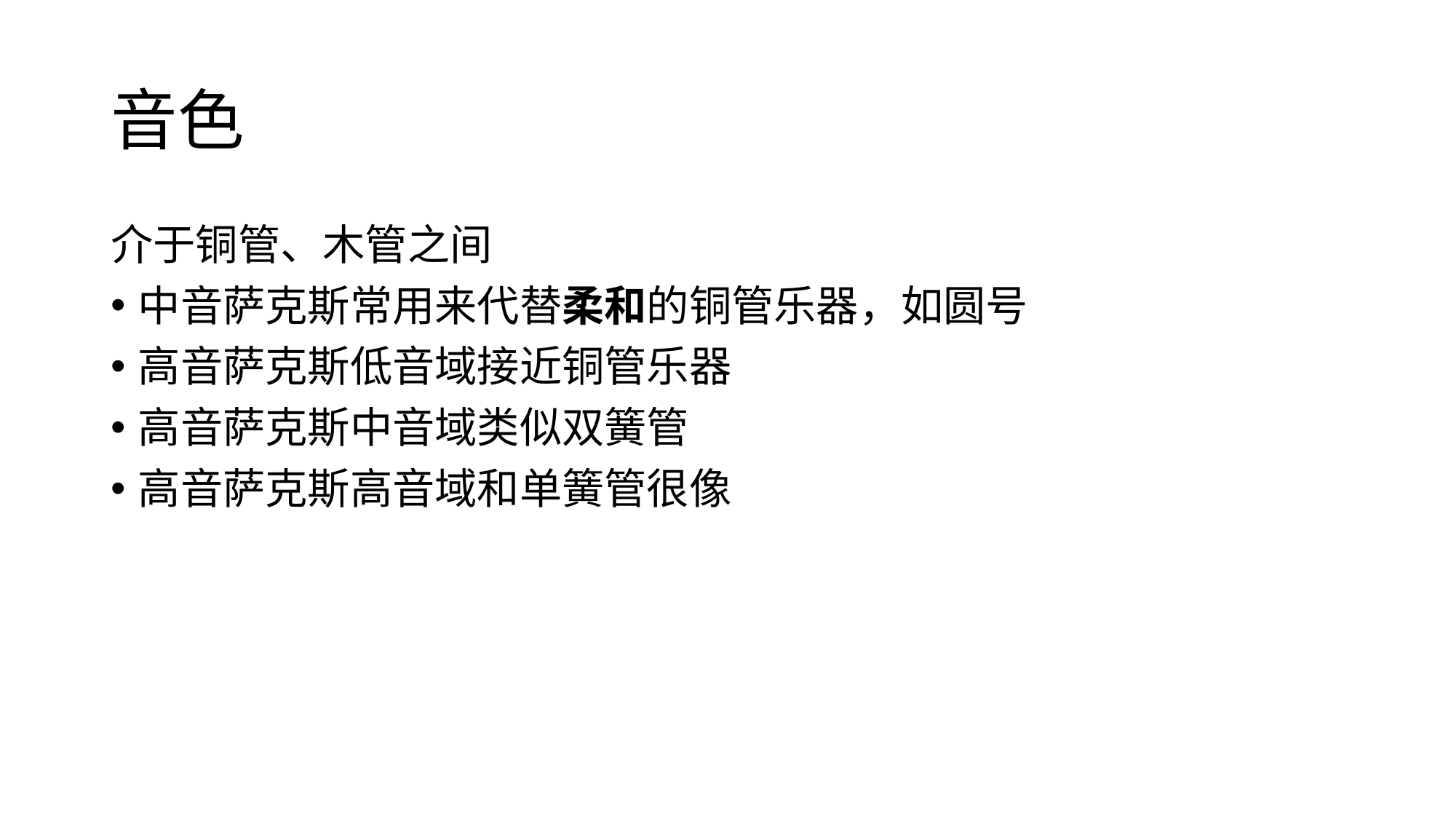

# 音色
介于铜管、木管之间
中音萨克斯常用来代替柔和的铜管乐器，如圆号
高音萨克斯低音域接近铜管乐器
高音萨克斯中音域类似双簧管
高音萨克斯高音域和单簧管很像